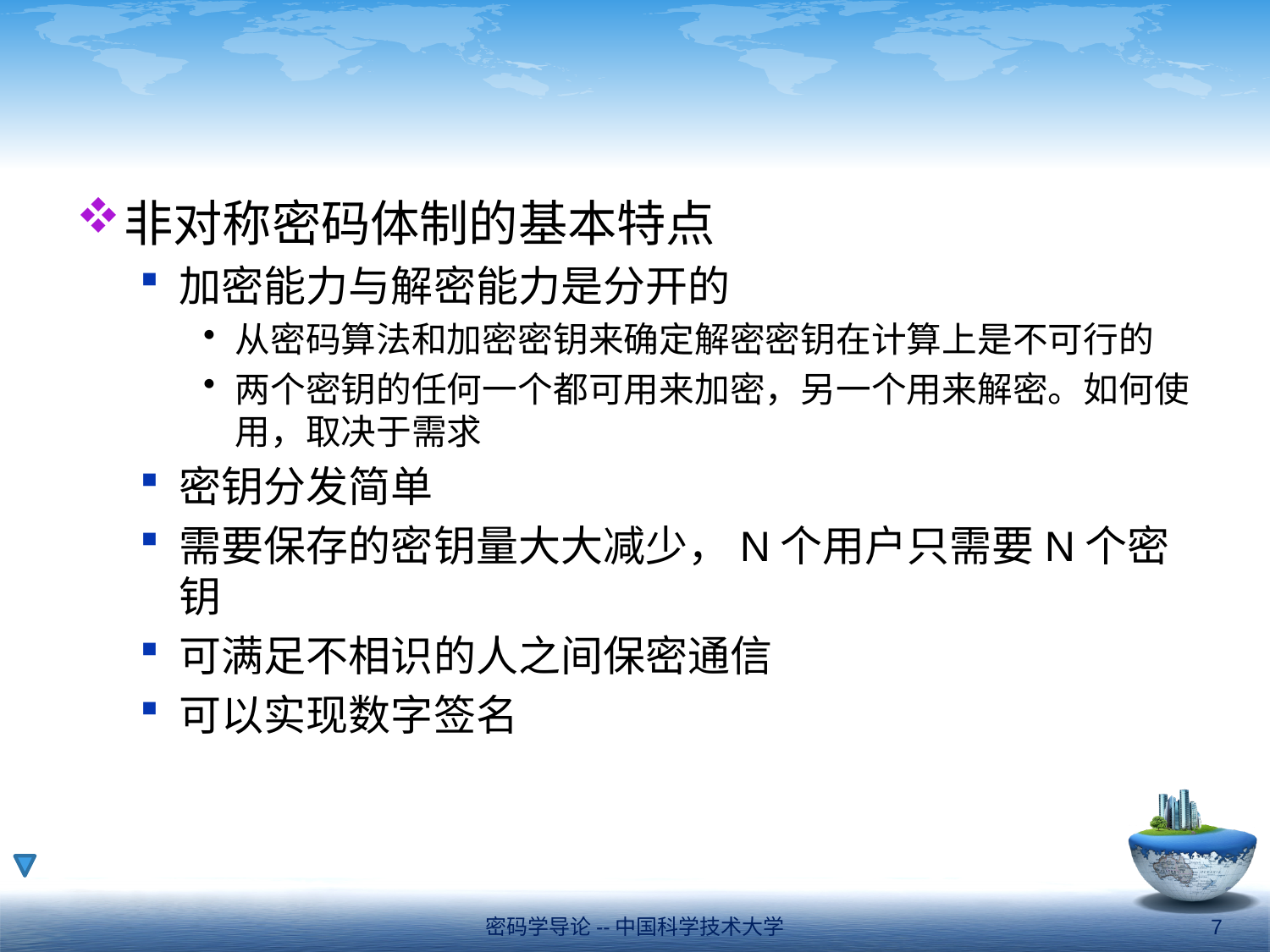

#
非对称密码体制的基本特点
加密能力与解密能力是分开的
从密码算法和加密密钥来确定解密密钥在计算上是不可行的
两个密钥的任何一个都可用来加密，另一个用来解密。如何使用，取决于需求
密钥分发简单
需要保存的密钥量大大减少，N个用户只需要N个密钥
可满足不相识的人之间保密通信
可以实现数字签名

密码学导论--中国科学技术大学
7